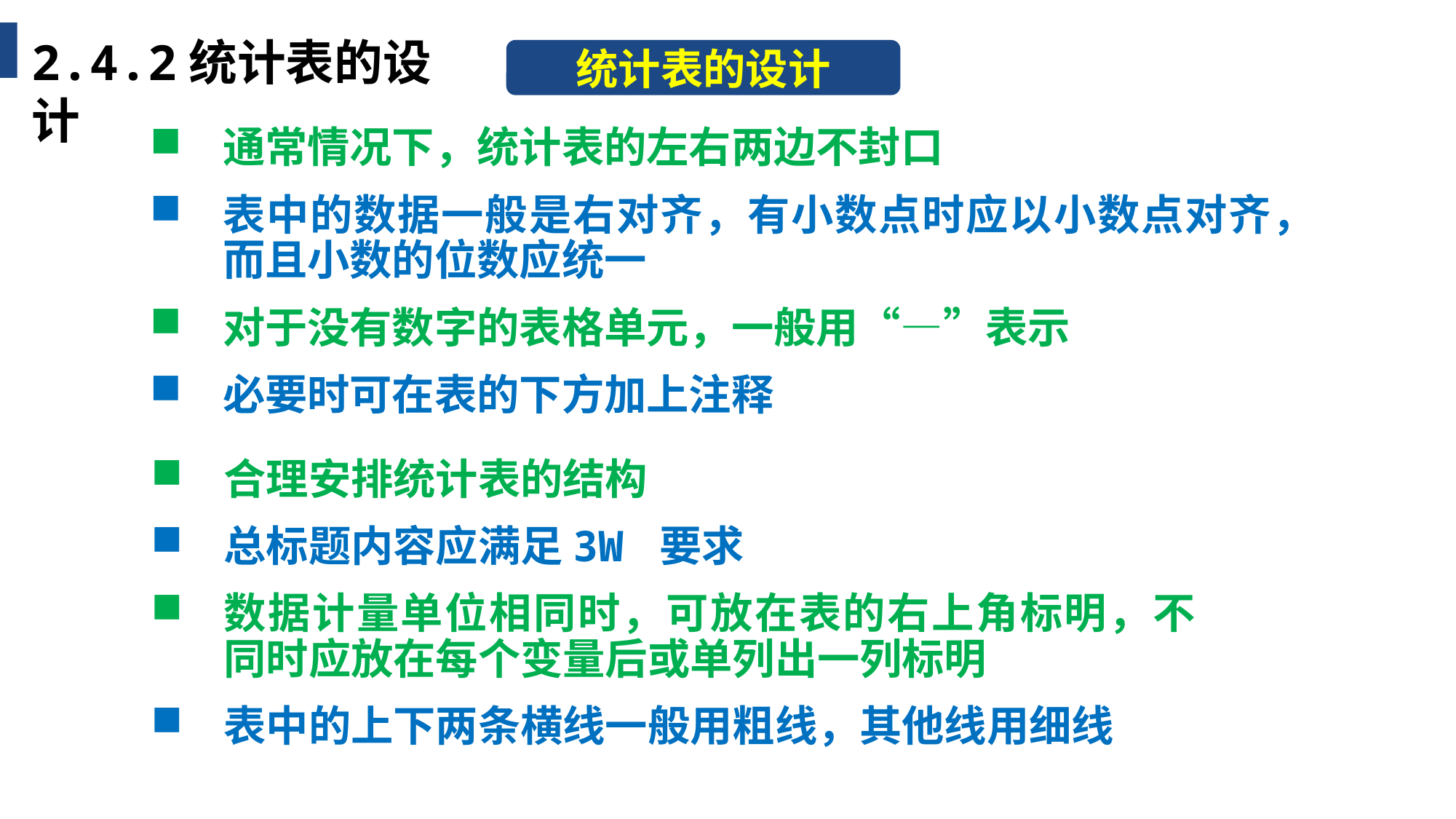

2.4.2统计表的设计
统计表的设计
通常情况下，统计表的左右两边不封口
表中的数据一般是右对齐，有小数点时应以小数点对齐，而且小数的位数应统一
对于没有数字的表格单元，一般用“—”表示
必要时可在表的下方加上注释
合理安排统计表的结构
总标题内容应满足3W 要求
数据计量单位相同时，可放在表的右上角标明，不同时应放在每个变量后或单列出一列标明
表中的上下两条横线一般用粗线，其他线用细线